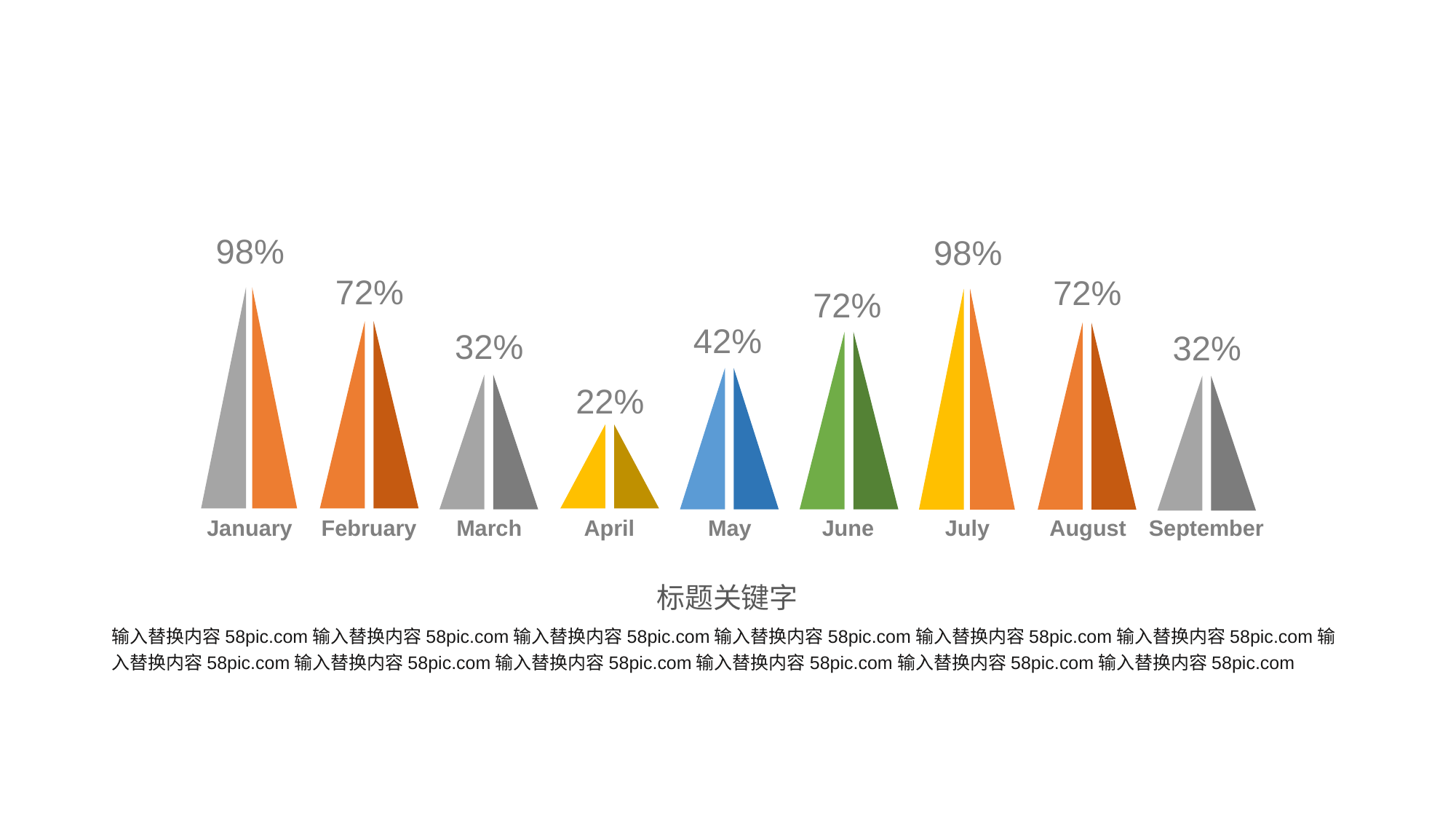

98%

January
98%

July
72%

February
72%

August
72%

June
42%

May
32%

March
32%

September
22%

April
标题关键字
输入替换内容58pic.com输入替换内容58pic.com输入替换内容58pic.com输入替换内容58pic.com输入替换内容58pic.com输入替换内容58pic.com输入替换内容58pic.com输入替换内容58pic.com输入替换内容58pic.com输入替换内容58pic.com输入替换内容58pic.com输入替换内容58pic.com